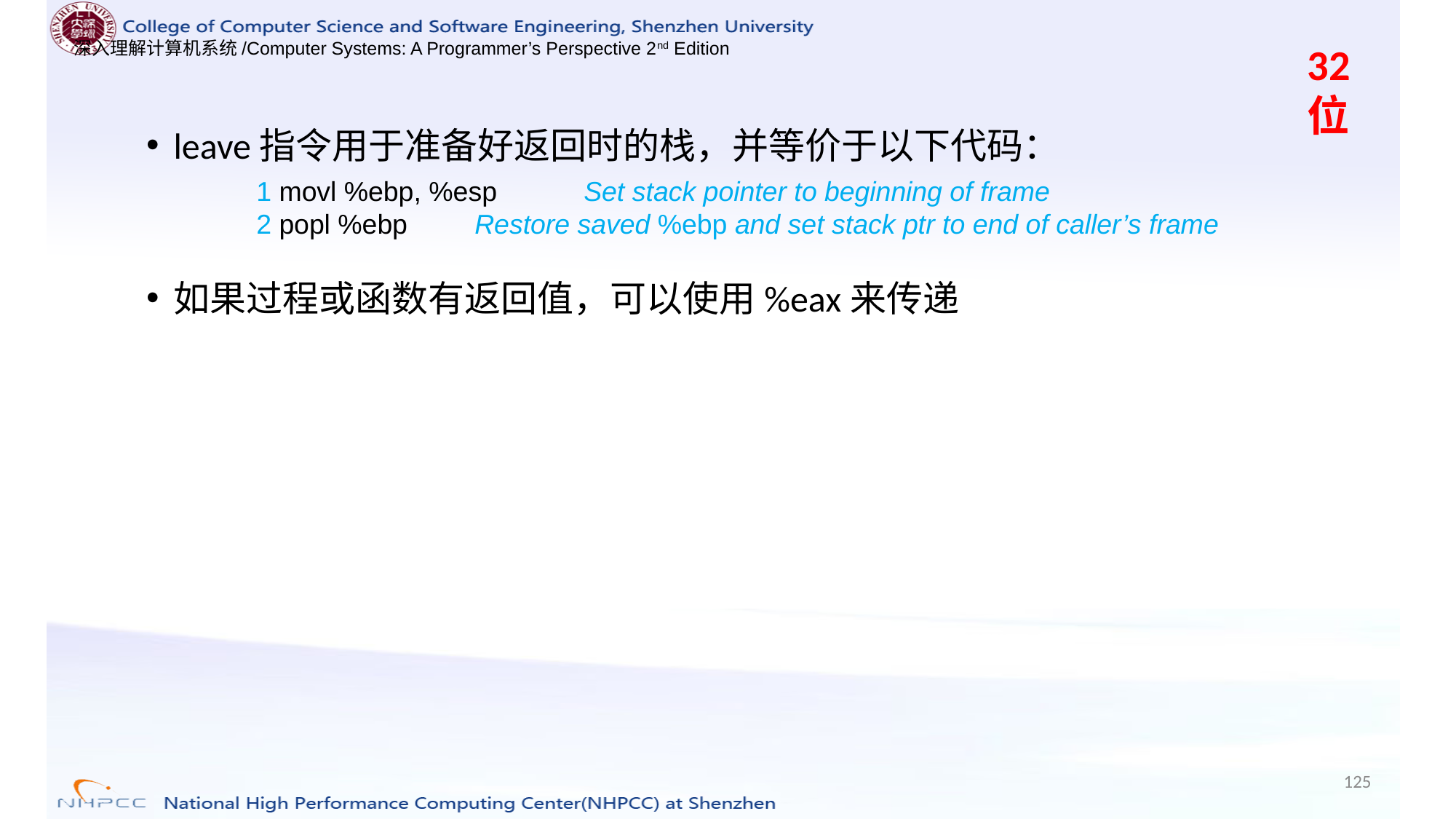

32位
leave指令用于准备好返回时的栈，并等价于以下代码：

如果过程或函数有返回值，可以使用%eax来传递
1 movl %ebp, %esp 	Set stack pointer to beginning of frame
2 popl %ebp 	Restore saved %ebp and set stack ptr to end of caller’s frame
125